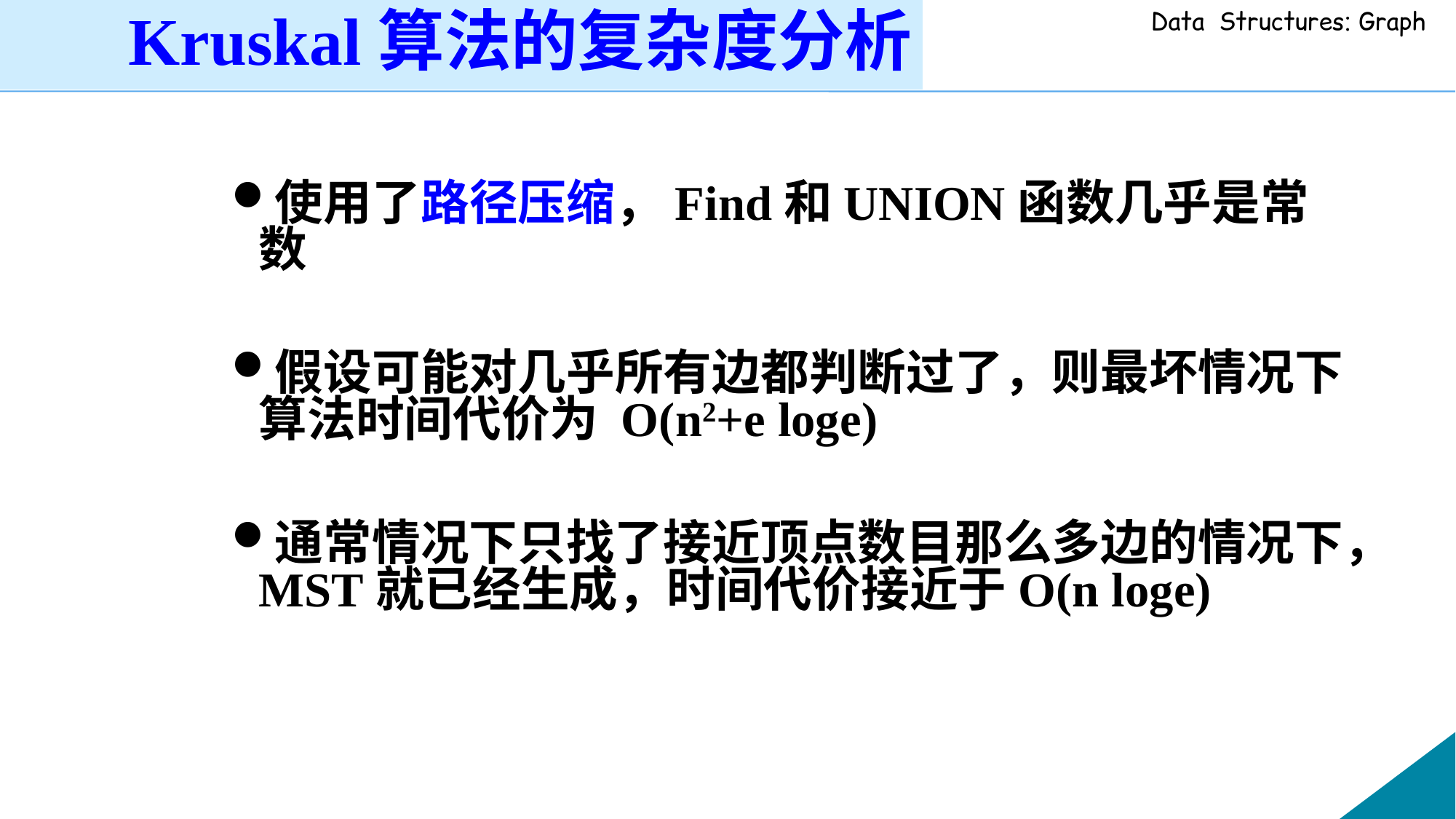

# Kruskal算法的复杂度分析
使用了路径压缩，Find和UNION函数几乎是常数

假设可能对几乎所有边都判断过了，则最坏情况下算法时间代价为 O(n2+e loge)

通常情况下只找了接近顶点数目那么多边的情况下，MST就已经生成，时间代价接近于O(n loge)